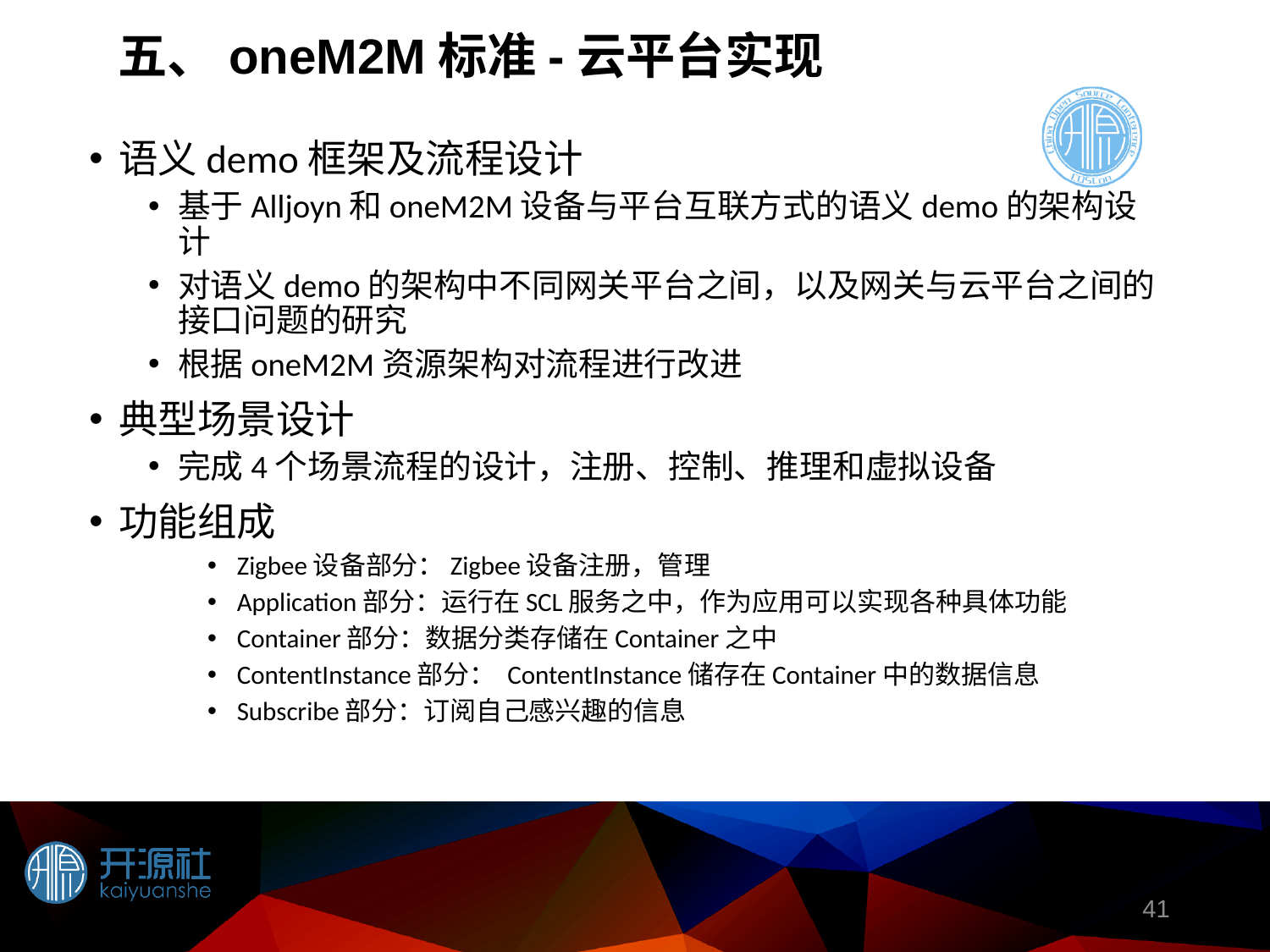

五、oneM2M标准-云平台实现
语义demo框架及流程设计
基于Alljoyn和oneM2M设备与平台互联方式的语义demo的架构设计
对语义demo的架构中不同网关平台之间，以及网关与云平台之间的接口问题的研究
根据oneM2M资源架构对流程进行改进
典型场景设计
完成4个场景流程的设计，注册、控制、推理和虚拟设备
功能组成
Zigbee设备部分：Zigbee设备注册，管理
Application部分：运行在SCL服务之中，作为应用可以实现各种具体功能
Container部分：数据分类存储在Container之中
ContentInstance部分： ContentInstance储存在Container中的数据信息
Subscribe部分：订阅自己感兴趣的信息

41